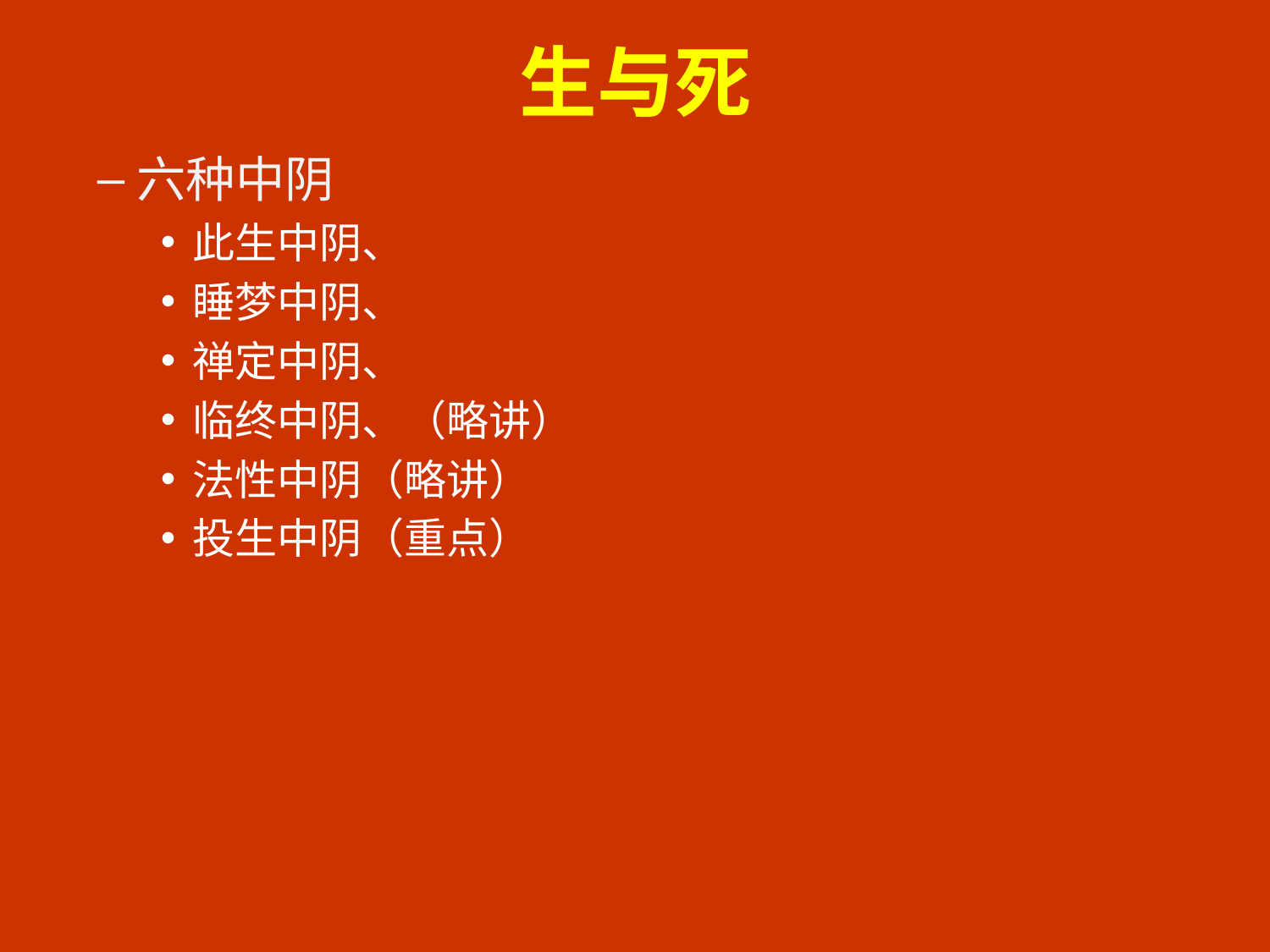

# 生与死
六种中阴
此生中阴、
睡梦中阴、
禅定中阴、
临终中阴、（略讲）
法性中阴（略讲）
投生中阴（重点）